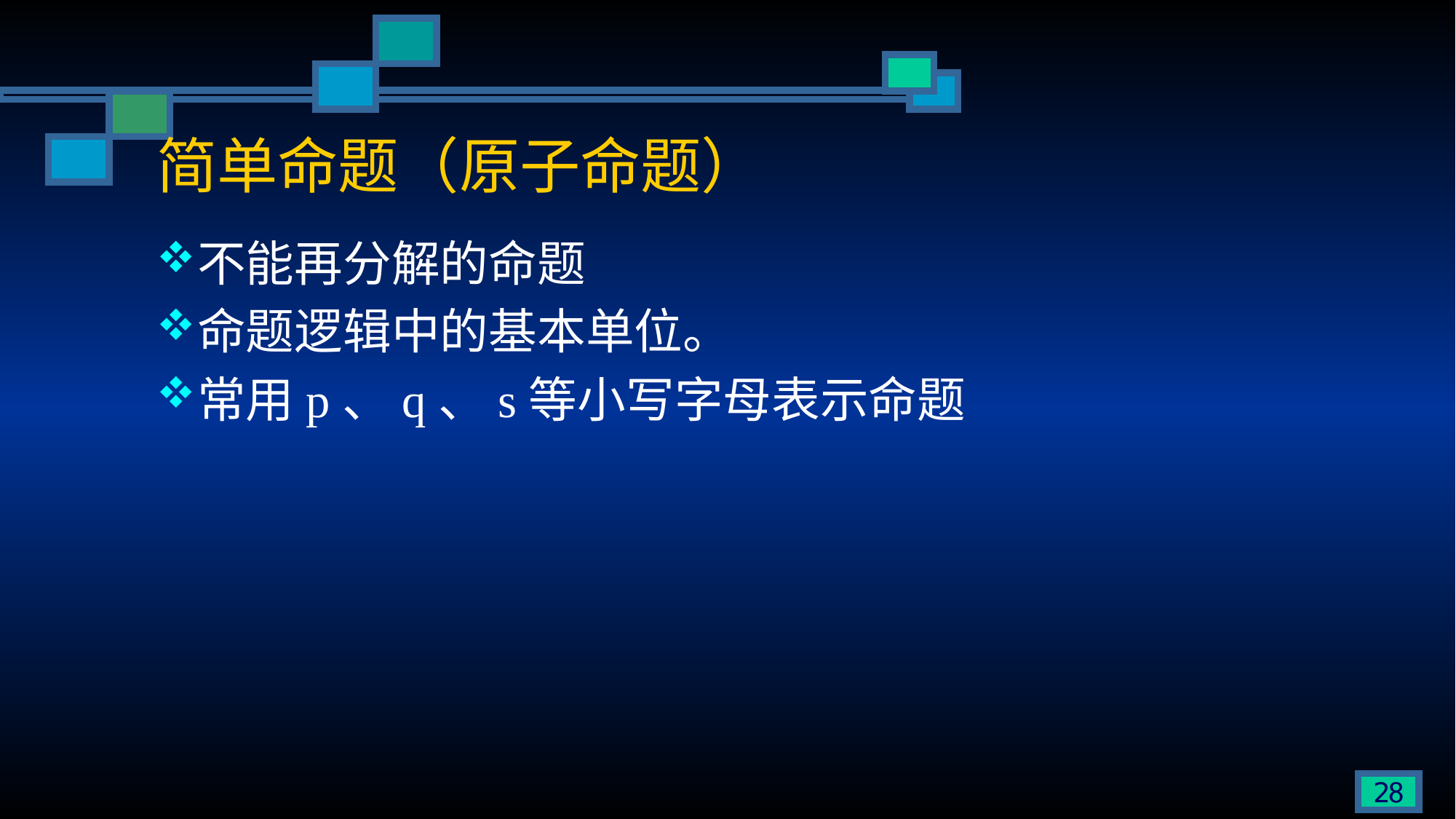

# 简单命题（原子命题）
不能再分解的命题
命题逻辑中的基本单位。
常用p、q、s等小写字母表示命题
28